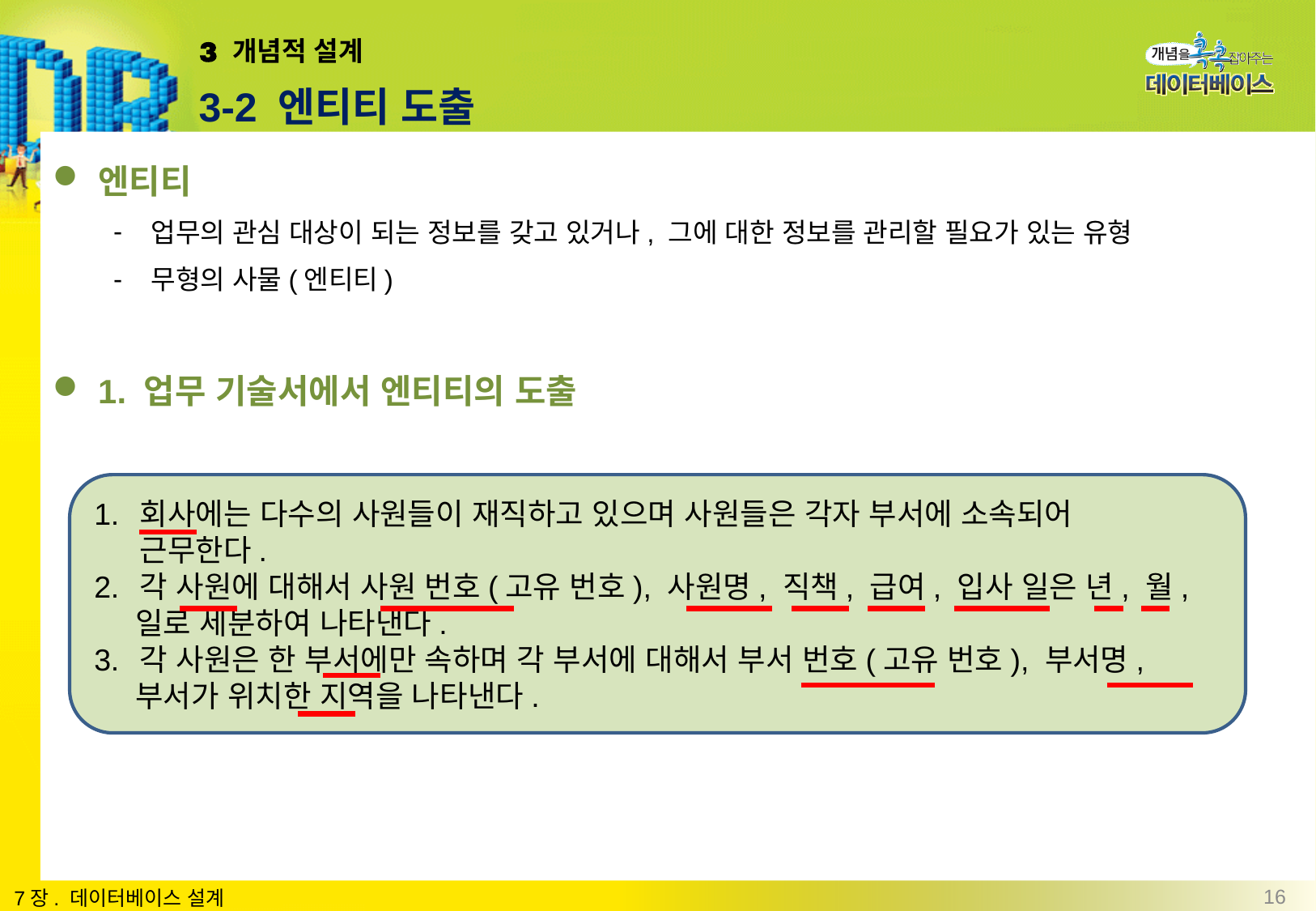

# 3 개념적 설계
3-2 엔티티 도출
엔티티
업무의 관심 대상이 되는 정보를 갖고 있거나, 그에 대한 정보를 관리할 필요가 있는 유형
무형의 사물(엔티티)

1. 업무 기술서에서 엔티티의 도출
회사에는 다수의 사원들이 재직하고 있으며 사원들은 각자 부서에 소속되어     근무한다.
각 사원에 대해서 사원 번호(고유 번호), 사원명, 직책, 급여, 입사 일은 년, 월,
    일로 세분하여 나타낸다.
각 사원은 한 부서에만 속하며 각 부서에 대해서 부서 번호(고유 번호), 부서명,
    부서가 위치한 지역을 나타낸다.
16